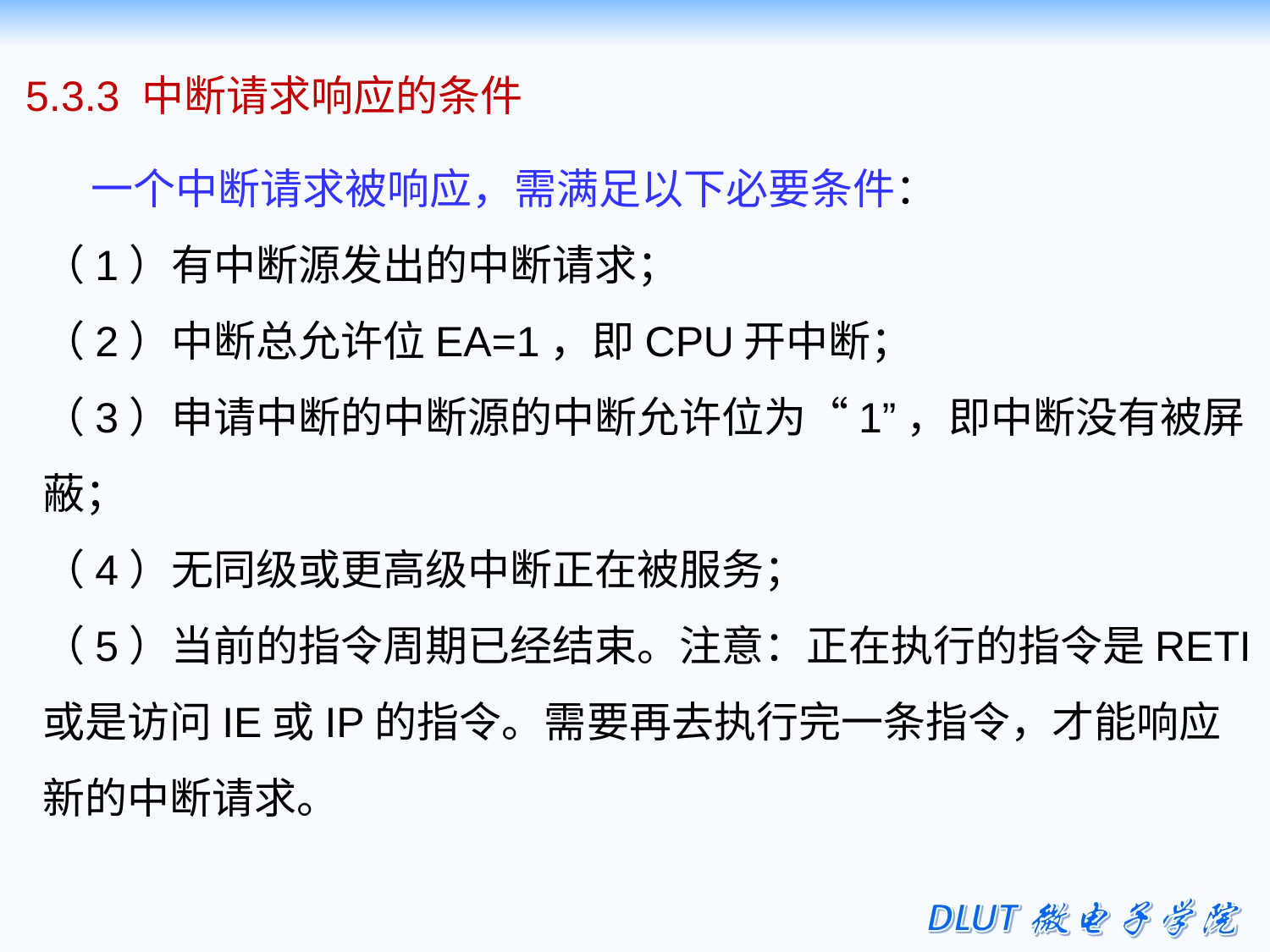

5.3.3 中断请求响应的条件
    一个中断请求被响应，需满足以下必要条件：
（1）有中断源发出的中断请求；
（2）中断总允许位EA=1，即CPU开中断；
（3）申请中断的中断源的中断允许位为“1”，即中断没有被屏蔽；
（4）无同级或更高级中断正在被服务；
（5）当前的指令周期已经结束。注意：正在执行的指令是RETI或是访问IE或IP的指令。需要再去执行完一条指令，才能响应新的中断请求。